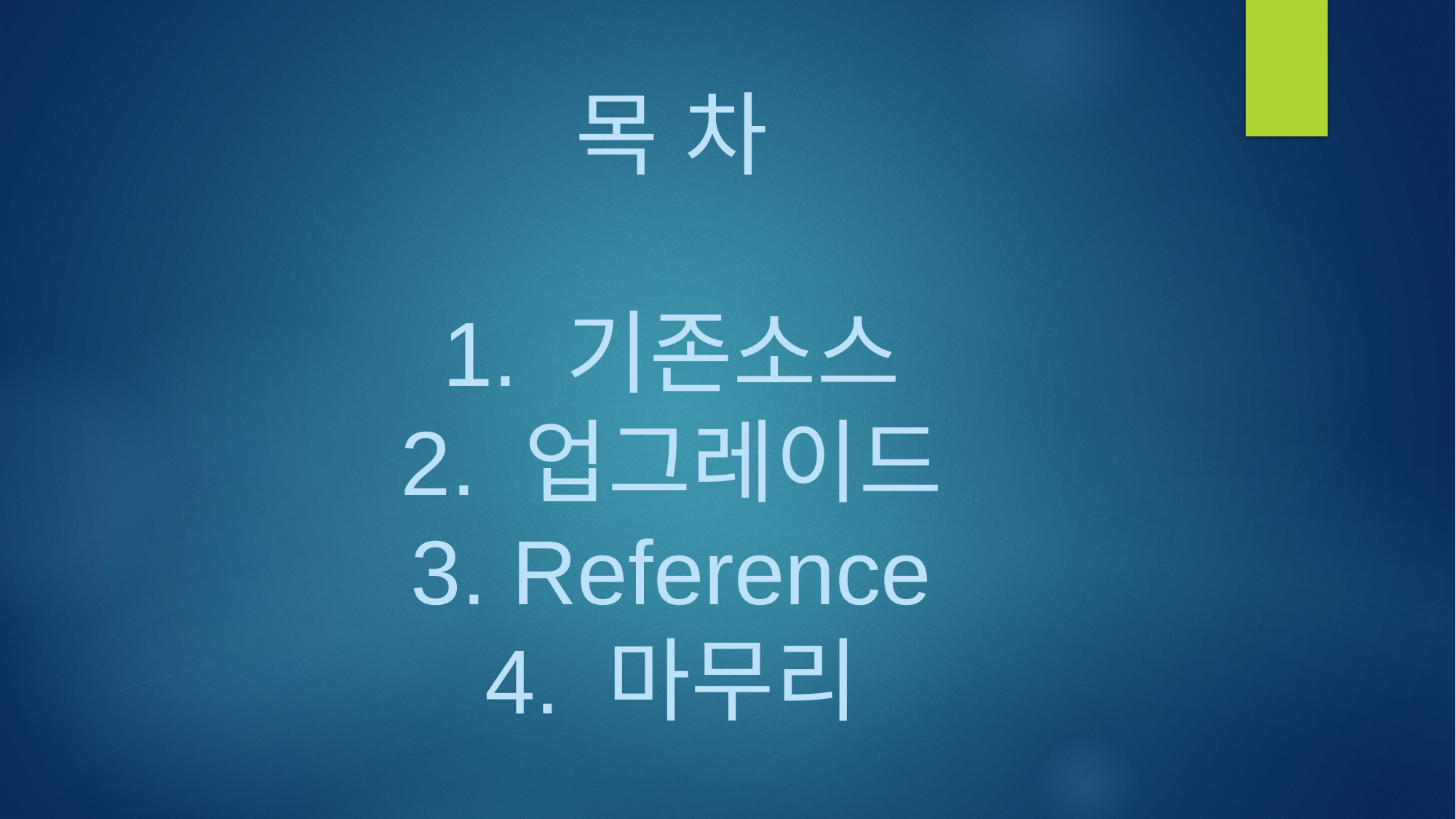

목 차

1. 기존소스
2. 업그레이드
3. Reference
4. 마무리